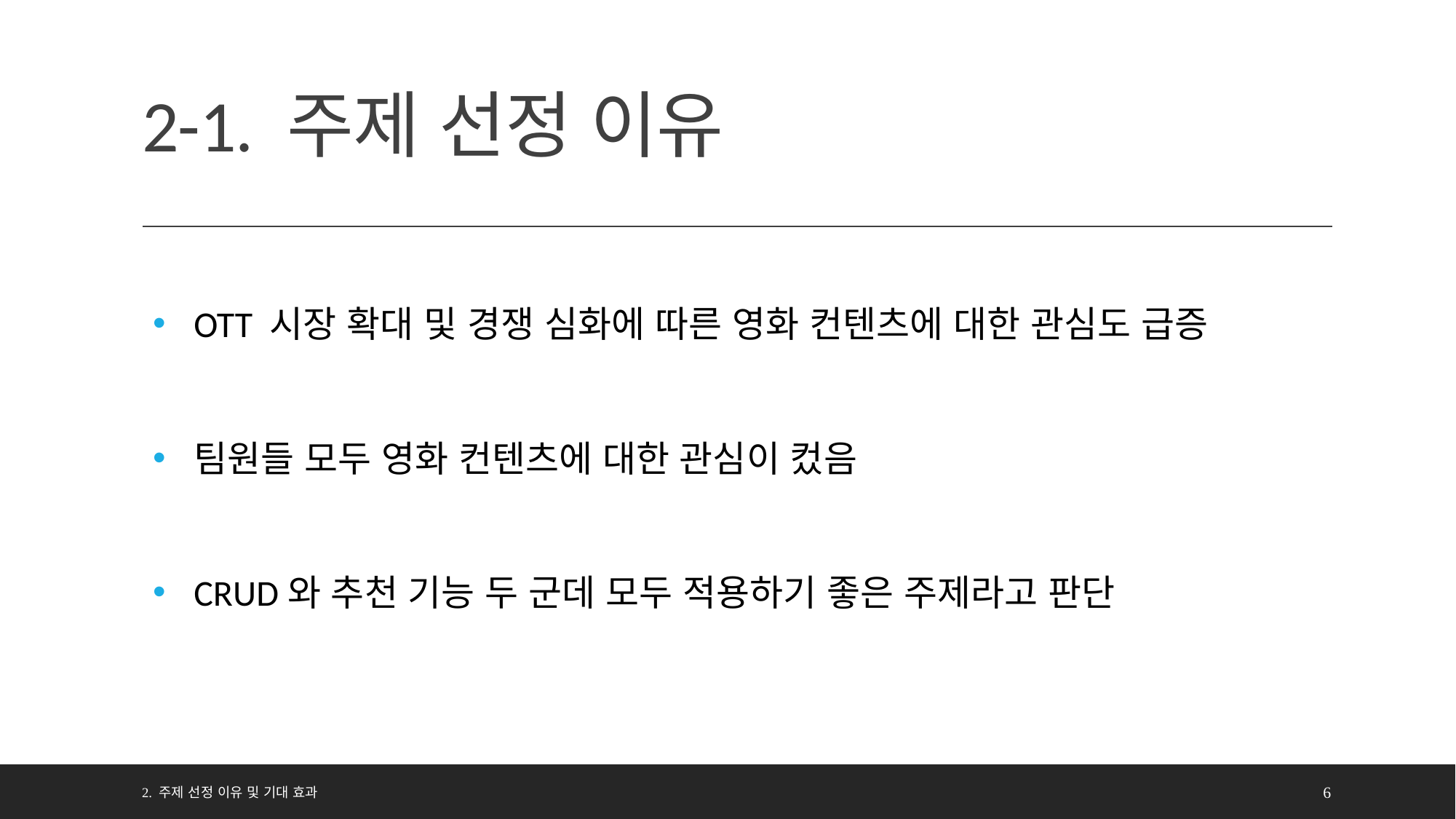

# 2-1. 주제 선정 이유
OTT 시장 확대 및 경쟁 심화에 따른 영화 컨텐츠에 대한 관심도 급증
팀원들 모두 영화 컨텐츠에 대한 관심이 컸음
CRUD와 추천 기능 두 군데 모두 적용하기 좋은 주제라고 판단
2. 주제 선정 이유 및 기대 효과
6